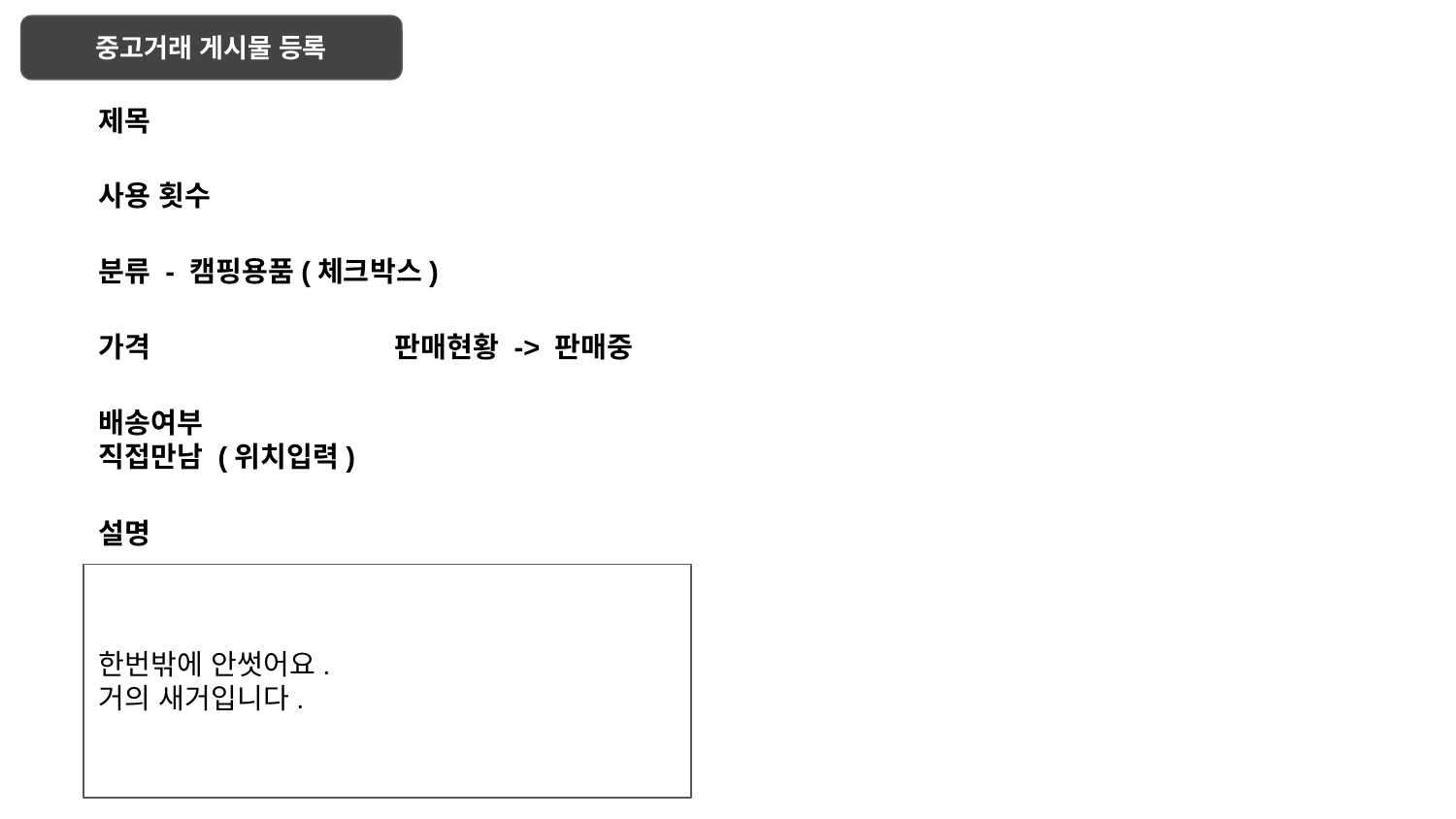

중고거래 게시물 등록
제목
사용 횟수
분류 - 캠핑용품(체크박스)
가격
판매현황 -> 판매중
배송여부
직접만남 (위치입력)
설명
한번밖에 안썻어요.
거의 새거입니다.